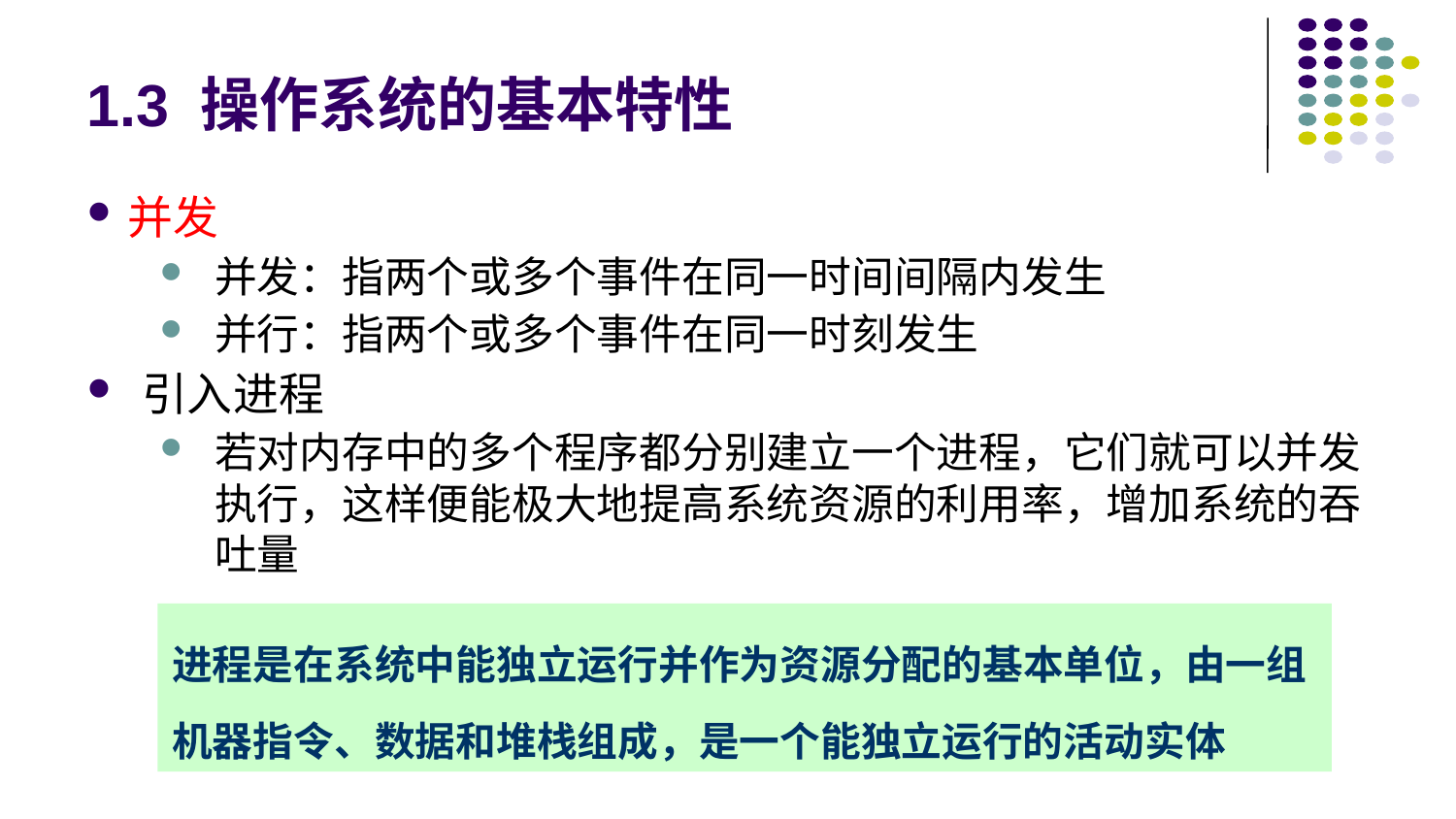

# 1.3 操作系统的基本特性
并发
并发：指两个或多个事件在同一时间间隔内发生
并行：指两个或多个事件在同一时刻发生
引入进程
若对内存中的多个程序都分别建立一个进程，它们就可以并发执行，这样便能极大地提高系统资源的利用率，增加系统的吞吐量
进程是在系统中能独立运行并作为资源分配的基本单位，由一组机器指令、数据和堆栈组成，是一个能独立运行的活动实体
52